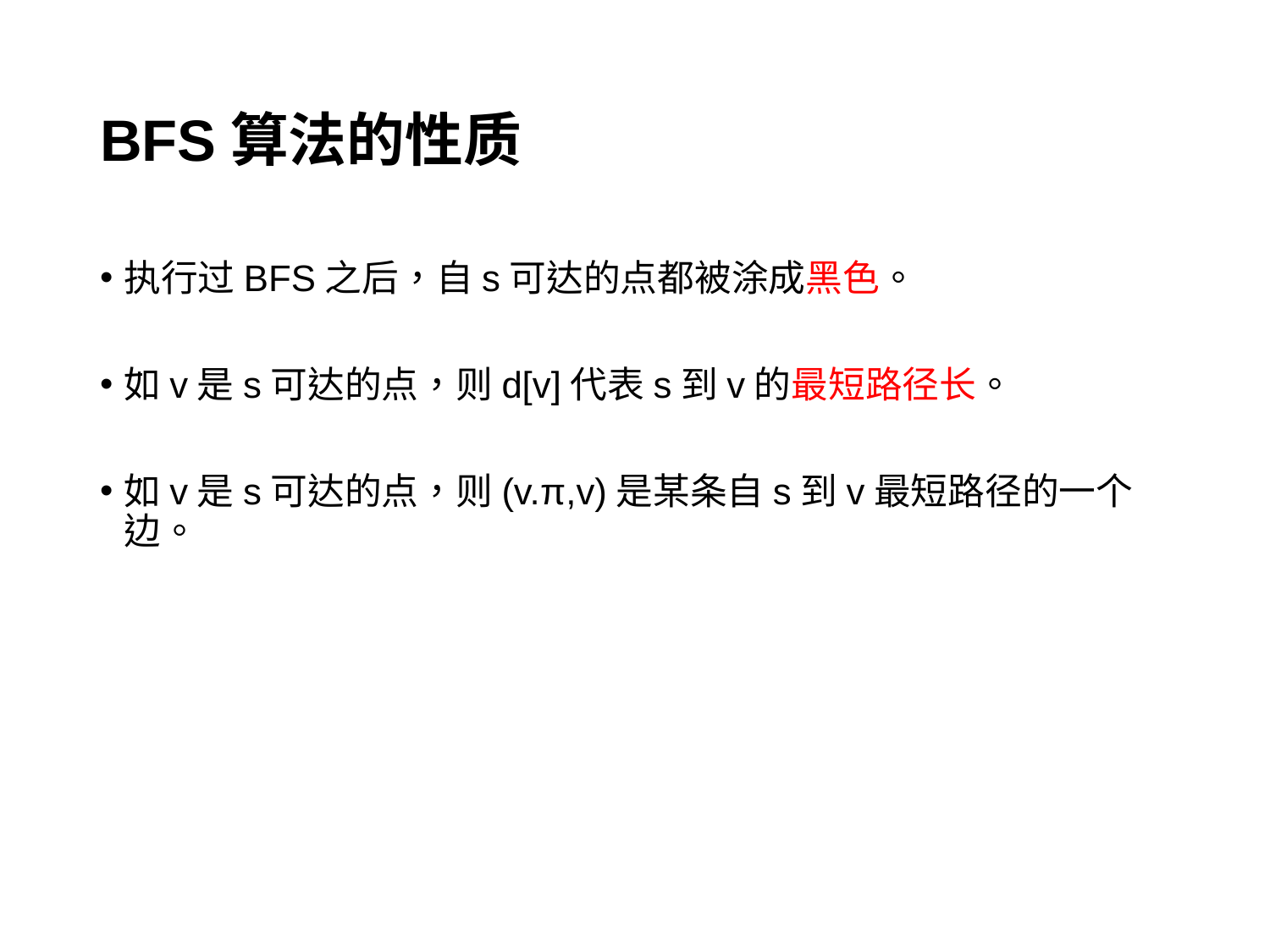

# BFS算法的性质
执行过BFS之后，自s可达的点都被涂成黑色。

如v是s可达的点，则d[v]代表s到v的最短路径长。

如v是s可达的点，则(v.π,v)是某条自s到v最短路径的一个边。